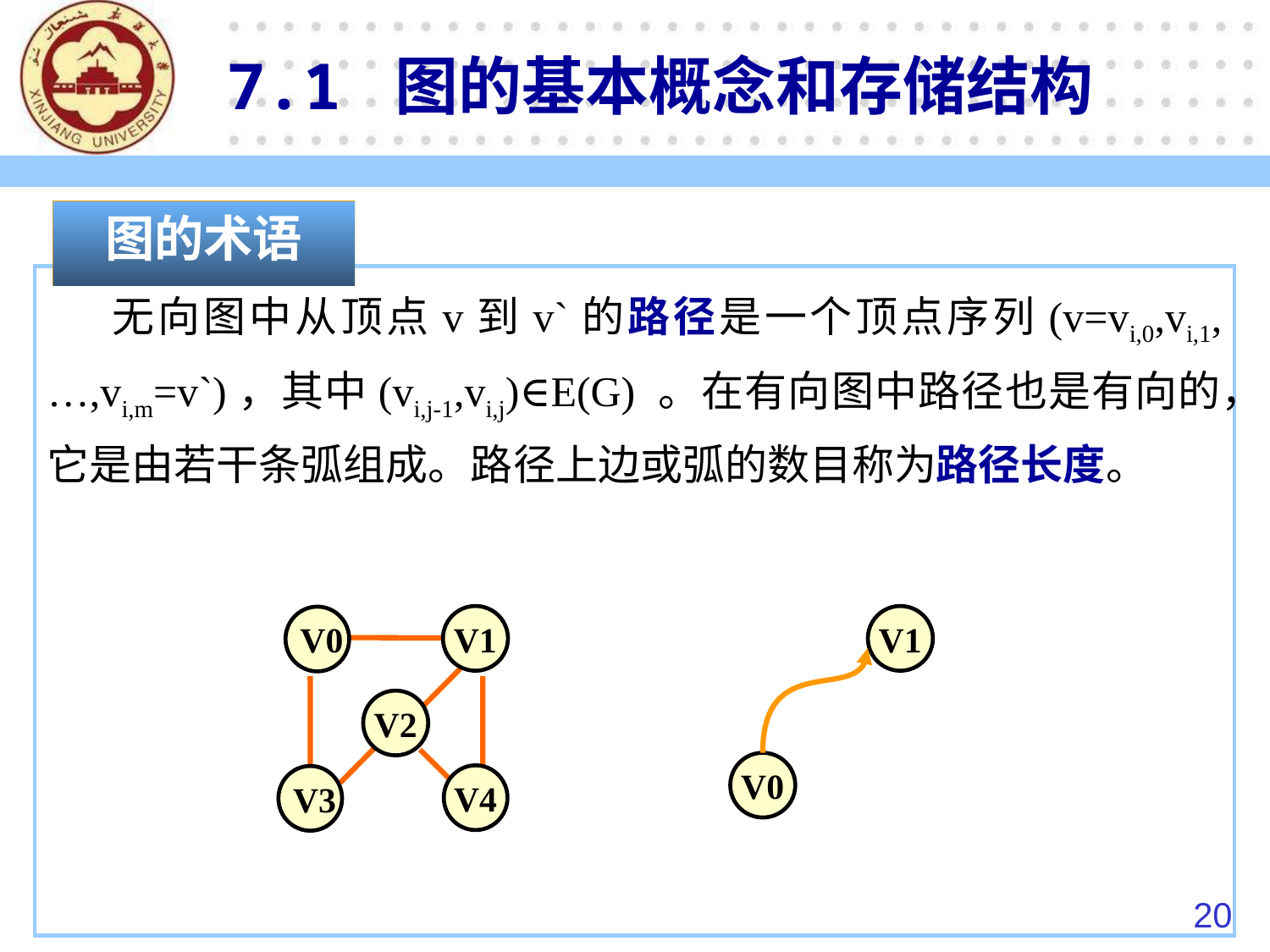

7.1 图的基本概念和存储结构
图的术语
    无向图中从顶点v到v`的路径是一个顶点序列(v=vi,0,vi,1,…,vi,m=v`)，其中(vi,j-1,vi,j)∈E(G) 。在有向图中路径也是有向的，它是由若干条弧组成。路径上边或弧的数目称为路径长度。
V1
 V0

V2
V4
 V3
V1
V0
20